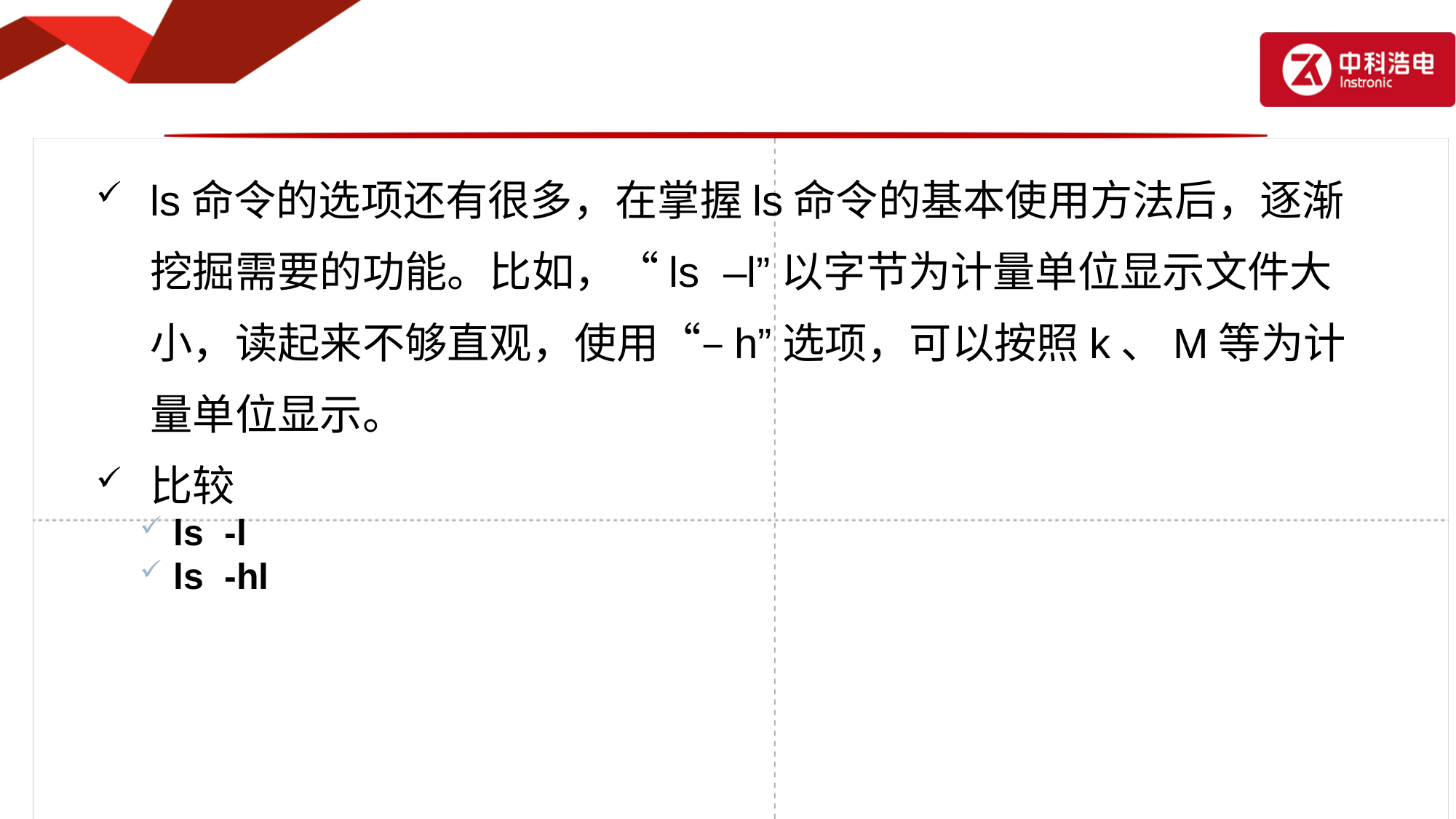

ls命令的选项还有很多，在掌握ls命令的基本使用方法后，逐渐挖掘需要的功能。比如，“ls  –l”以字节为计量单位显示文件大小，读起来不够直观，使用“–h”选项，可以按照k、M等为计量单位显示。
比较
ls  -l
ls  -hl